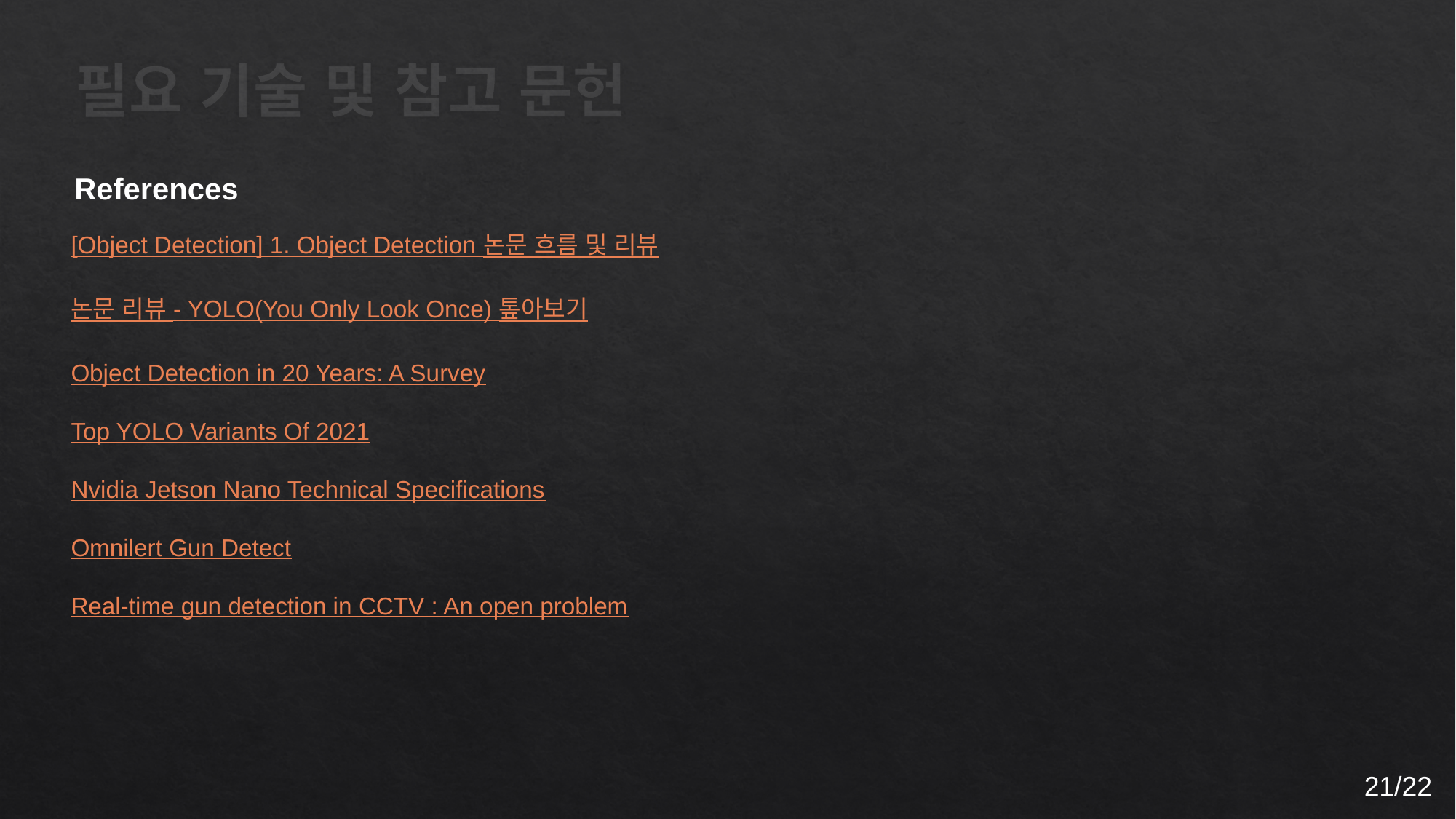

# 필요 기술 및 참고 문헌
References

[Object Detection] 1. Object Detection 논문 흐름 및 리뷰

논문 리뷰 - YOLO(You Only Look Once) 톺아보기

Object Detection in 20 Years: A Survey

Top YOLO Variants Of 2021

Nvidia Jetson Nano Technical Specifications

Omnilert Gun Detect

Real-time gun detection in CCTV : An open problem
21/22